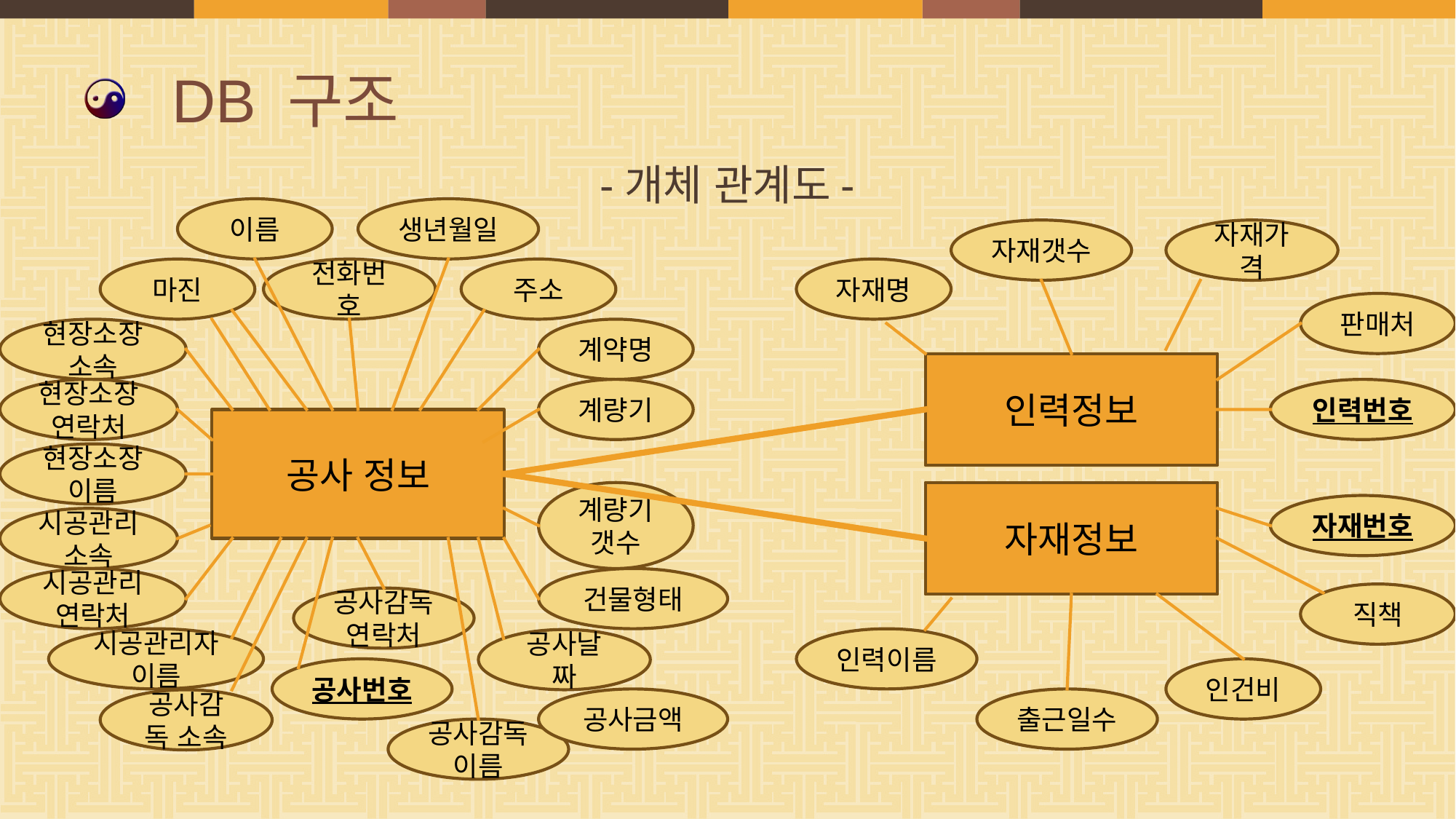

# DB 구조
-개체 관계도-
이름
생년월일
자재갯수
자재가격
자재명
마진
주소
전화번호
판매처
계약명
현장소장 소속
인력정보
현장소장 연락처
계량기
인력번호
공사 정보
현장소장 이름
계량기갯수
자재정보
자재번호
시공관리 소속
시공관리 연락처
건물형태
직책
공사감독 연락처
인력이름
시공관리자 이름
공사날짜
공사번호
인건비
출근일수
공사금액
공사감독 소속
공사감독이름